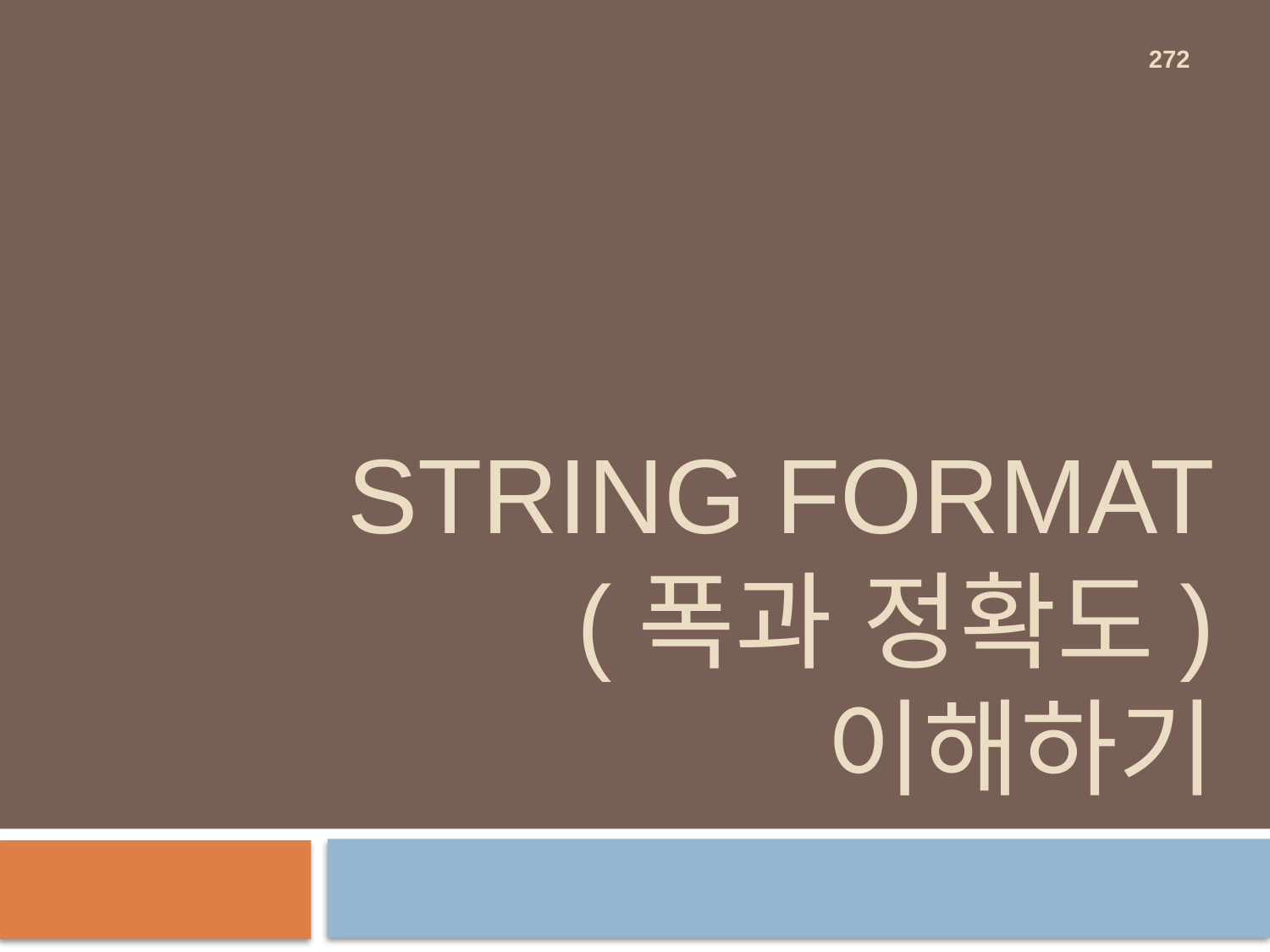

272
# String format (폭과 정확도) 이해하기